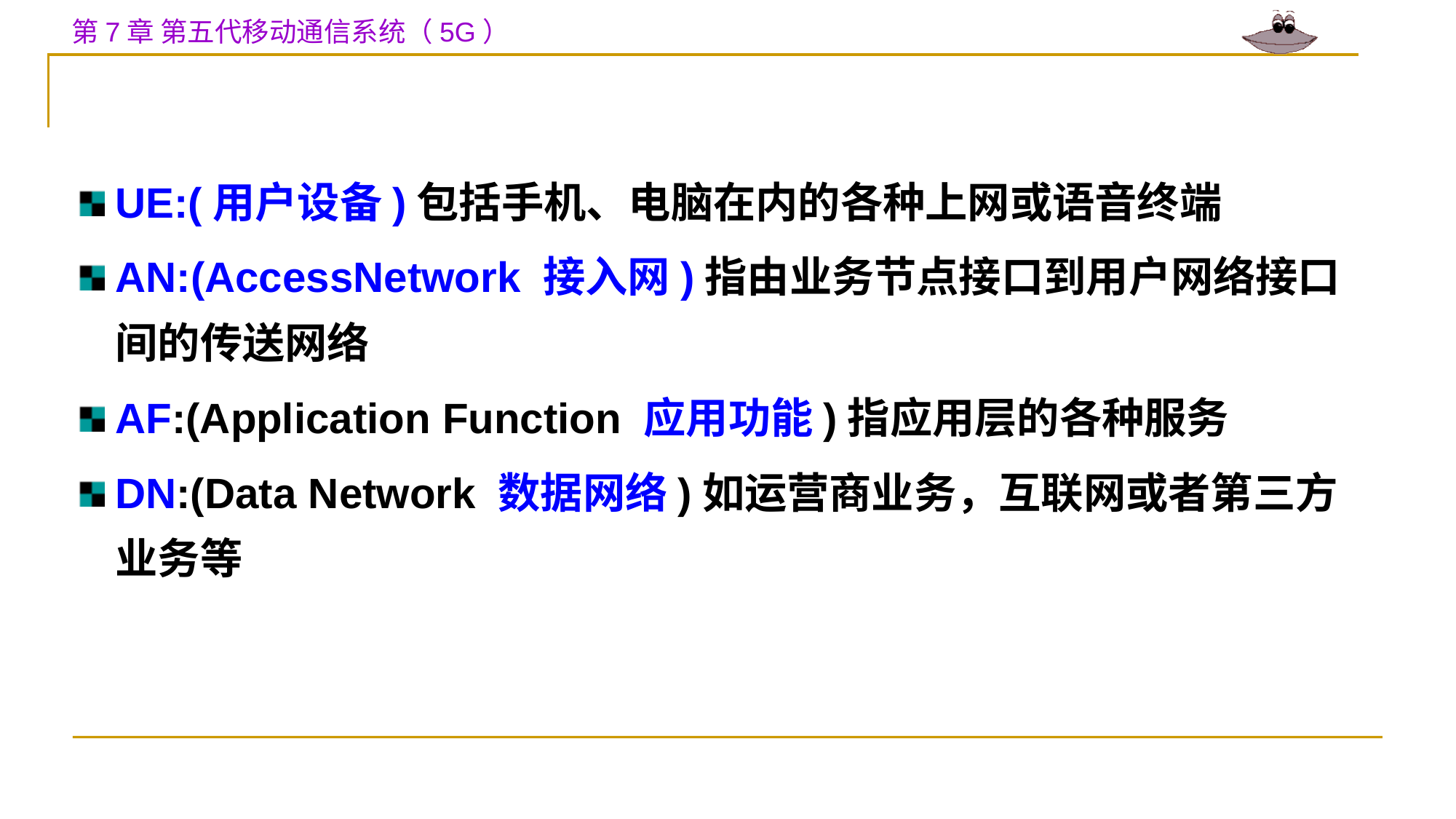

UE:(用户设备)包括手机、电脑在内的各种上网或语音终端
AN:(AccessNetwork 接入网)指由业务节点接口到用户网络接口间的传送网络
AF:(Application Function 应用功能)指应用层的各种服务
DN:(Data Network 数据网络)如运营商业务，互联网或者第三方业务等